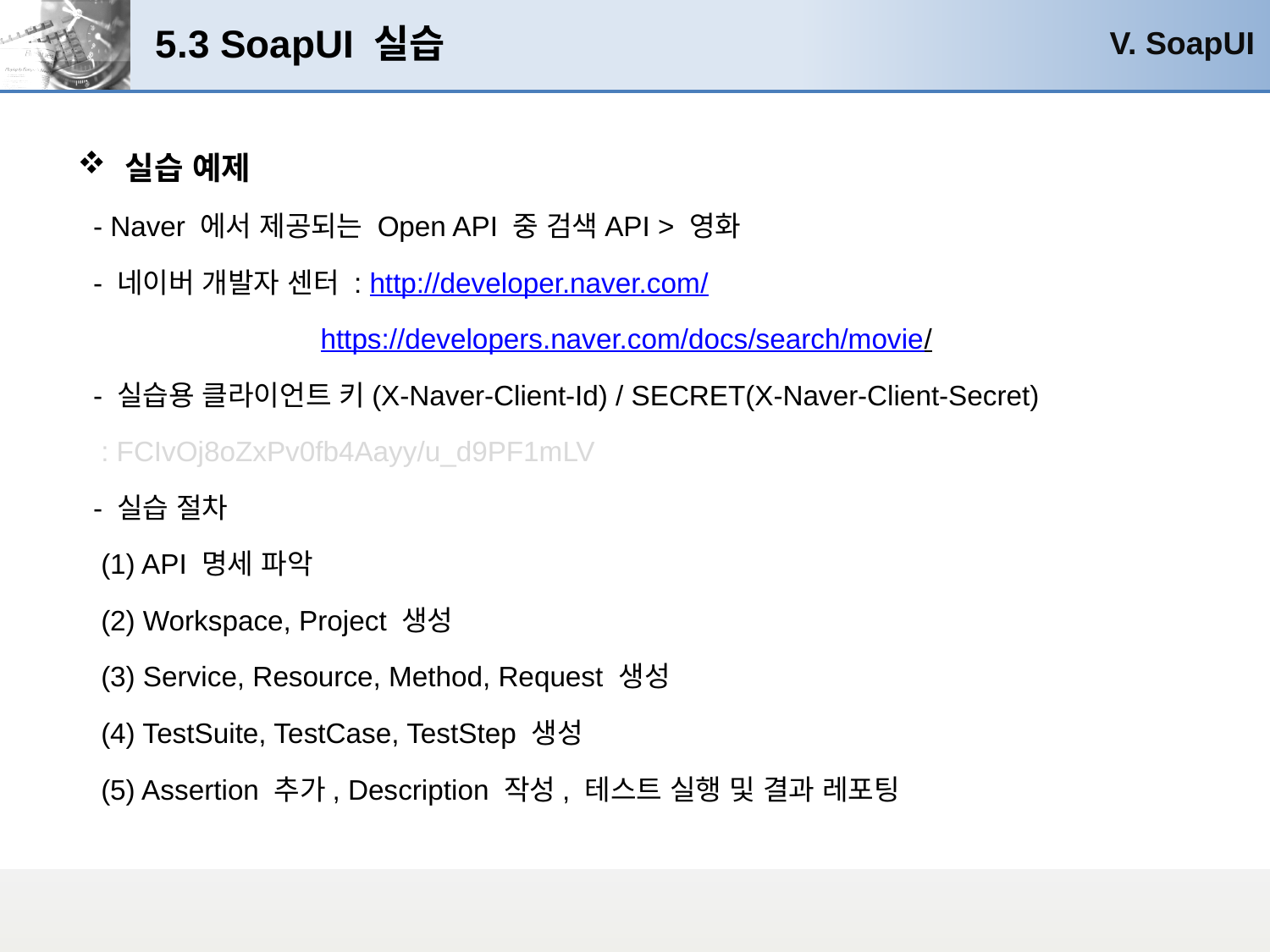

# 5.3 SoapUI 실습
V. SoapUI
실습 예제
  - Naver 에서 제공되는 Open API 중 검색API > 영화
  - 네이버 개발자 센터 : http://developer.naver.com/
                               https://developers.naver.com/docs/search/movie/
  - 실습용 클라이언트 키(X-Naver-Client-Id) / SECRET(X-Naver-Client-Secret)
   : FCIvOj8oZxPv0fb4Aayy/u_d9PF1mLV
  - 실습 절차
   (1) API 명세 파악
   (2) Workspace, Project 생성
   (3) Service, Resource, Method, Request 생성
   (4) TestSuite, TestCase, TestStep 생성
   (5) Assertion 추가, Description 작성, 테스트 실행 및 결과 레포팅